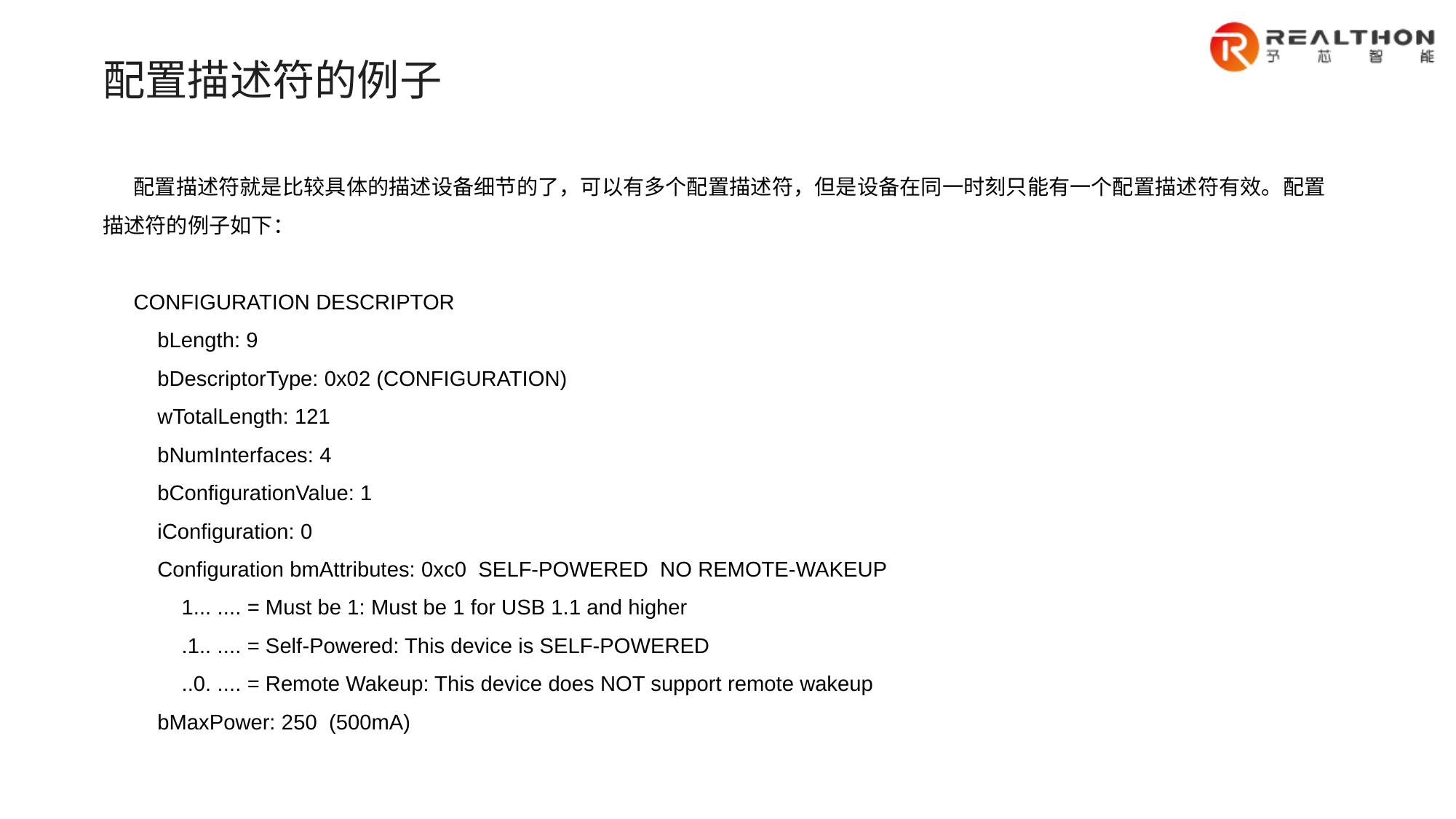

配置描述符的例子

配置描述符就是比较具体的描述设备细节的了，可以有多个配置描述符，但是设备在同一时刻只能有一个配置描述符有效。配置描述符的例子如下：

CONFIGURATION DESCRIPTOR
    bLength: 9
    bDescriptorType: 0x02 (CONFIGURATION)
    wTotalLength: 121
    bNumInterfaces: 4
    bConfigurationValue: 1
    iConfiguration: 0
    Configuration bmAttributes: 0xc0  SELF-POWERED  NO REMOTE-WAKEUP
        1... .... = Must be 1: Must be 1 for USB 1.1 and higher
        .1.. .... = Self-Powered: This device is SELF-POWERED
        ..0. .... = Remote Wakeup: This device does NOT support remote wakeup
    bMaxPower: 250  (500mA)